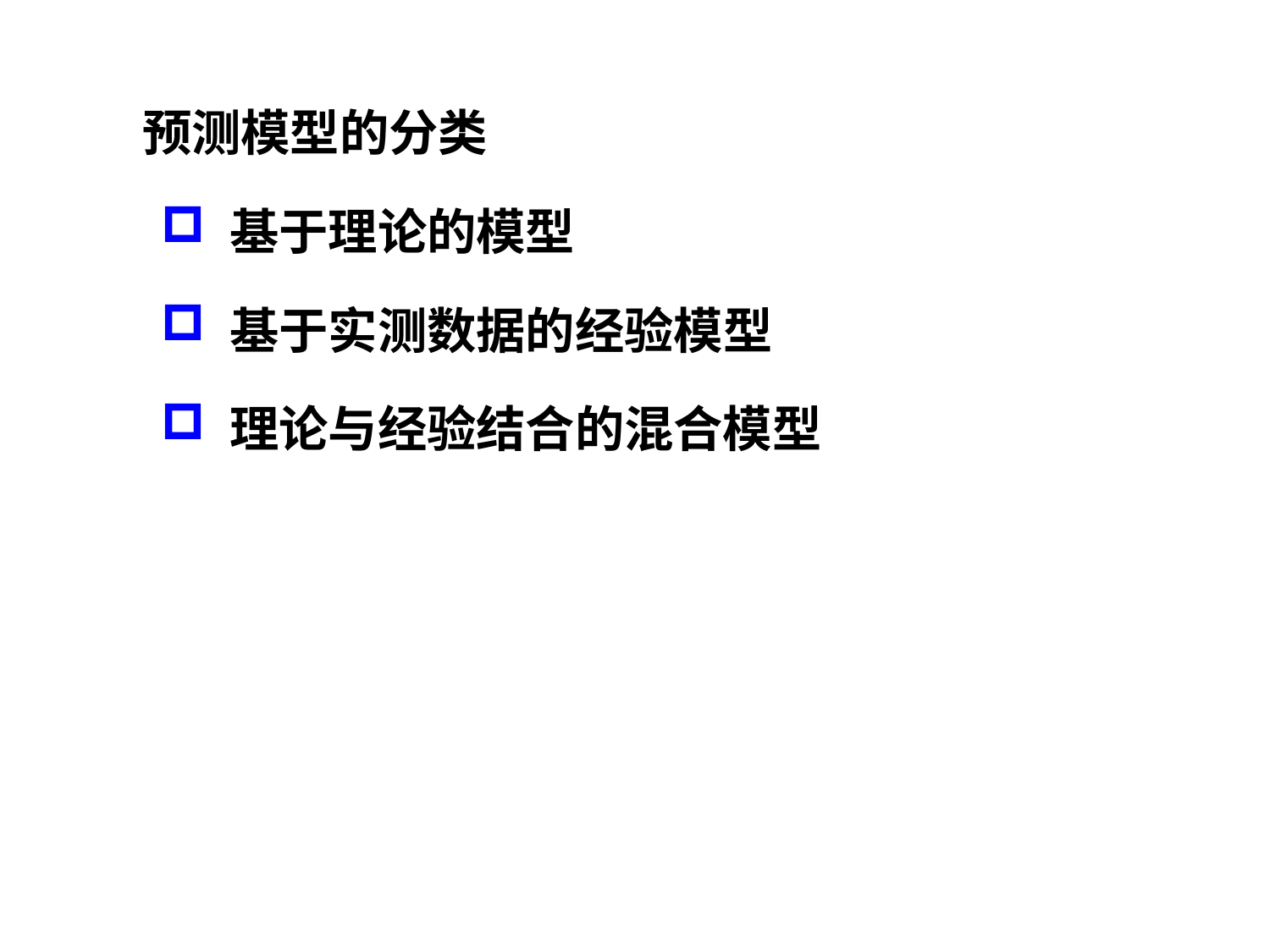

# 二、电波传播损耗预测方法
   预测模型的分类
 基于理论的模型
 基于实测数据的经验模型
 理论与经验结合的混合模型